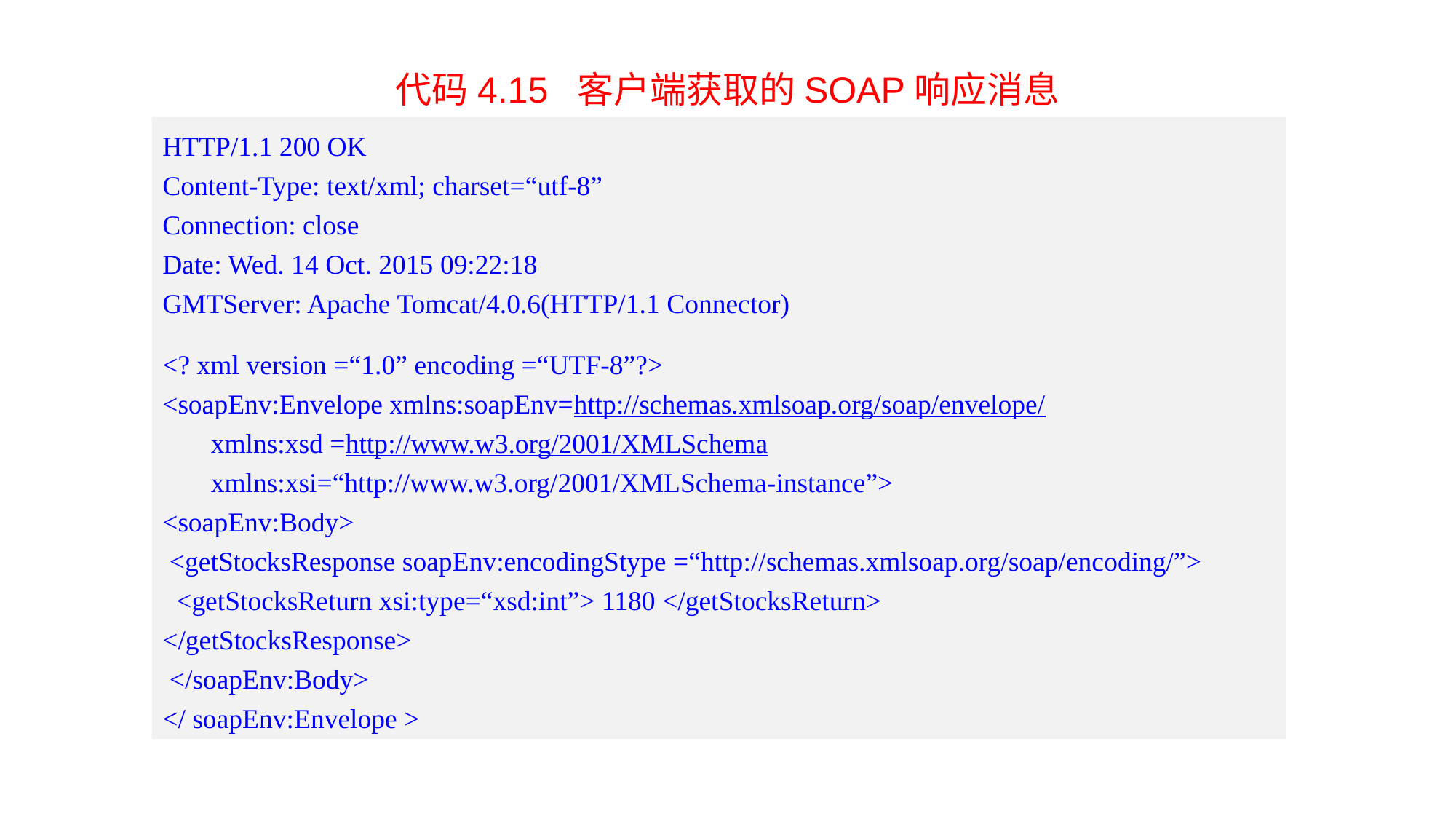

代码4.15  客户端获取的SOAP响应消息
HTTP/1.1 200 OK
Content-Type: text/xml; charset=“utf-8”
Connection: close
Date: Wed. 14 Oct. 2015 09:22:18
GMTServer: Apache Tomcat/4.0.6(HTTP/1.1 Connector)

<? xml version =“1.0” encoding =“UTF-8”?>
<soapEnv:Envelope xmlns:soapEnv=http://schemas.xmlsoap.org/soap/envelope/
       xmlns:xsd =http://www.w3.org/2001/XMLSchema
       xmlns:xsi=“http://www.w3.org/2001/XMLSchema-instance”>
<soapEnv:Body>
 <getStocksResponse soapEnv:encodingStype =“http://schemas.xmlsoap.org/soap/encoding/”>
  <getStocksReturn xsi:type=“xsd:int”> 1180 </getStocksReturn>
</getStocksResponse>
 </soapEnv:Body>
</ soapEnv:Envelope >